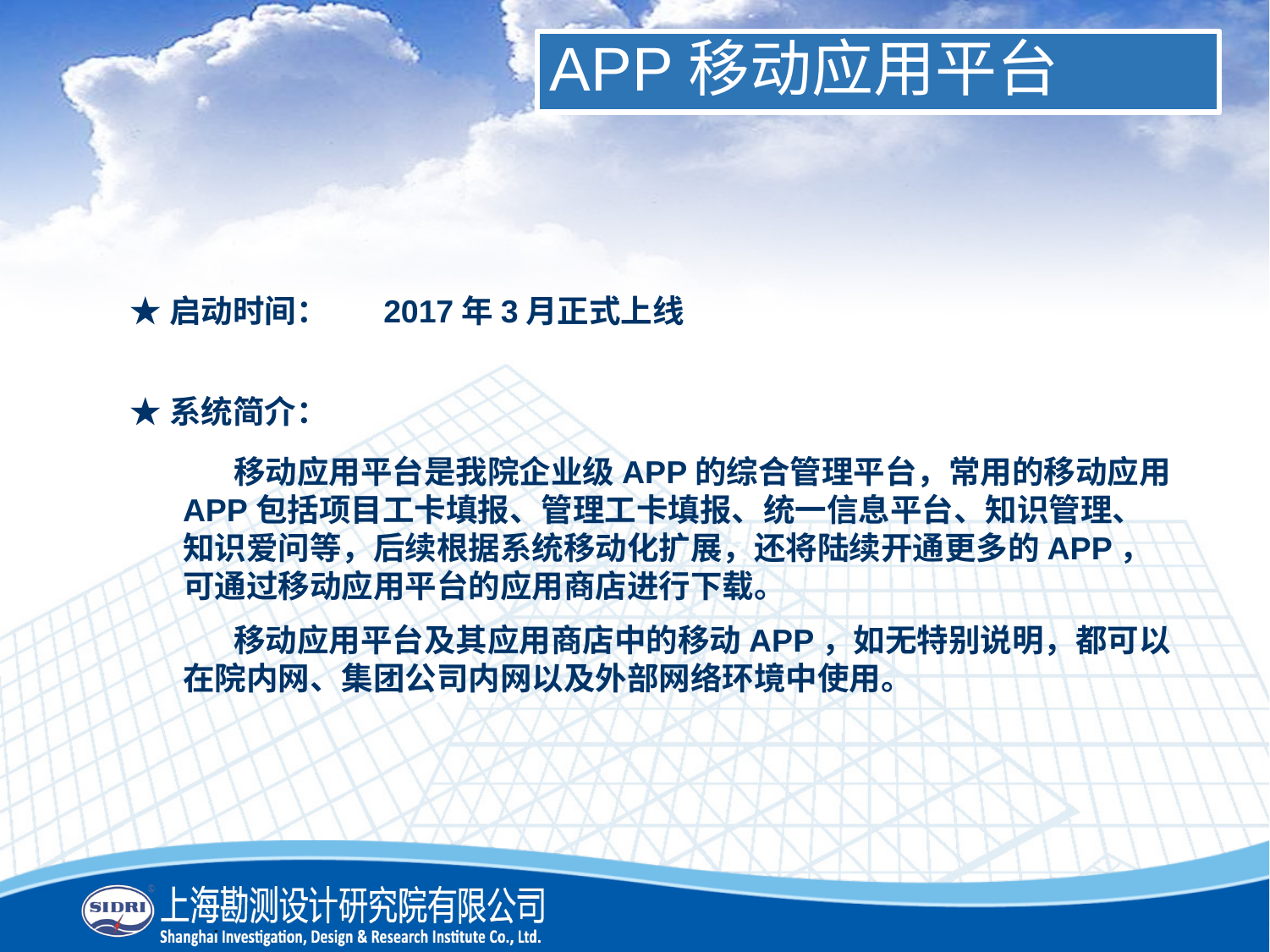

APP移动应用平台
★启动时间：	2017年3月正式上线
2010
208
2009
★系统简介：
      移动应用平台是我院企业级APP的综合管理平台，常用的移动应用APP包括项目工卡填报、管理工卡填报、统一信息平台、知识管理、知识爱问等，后续根据系统移动化扩展，还将陆续开通更多的APP，可通过移动应用平台的应用商店进行下载。
      移动应用平台及其应用商店中的移动APP，如无特别说明，都可以在院内网、集团公司内网以及外部网络环境中使用。
208
2009
2007
2007